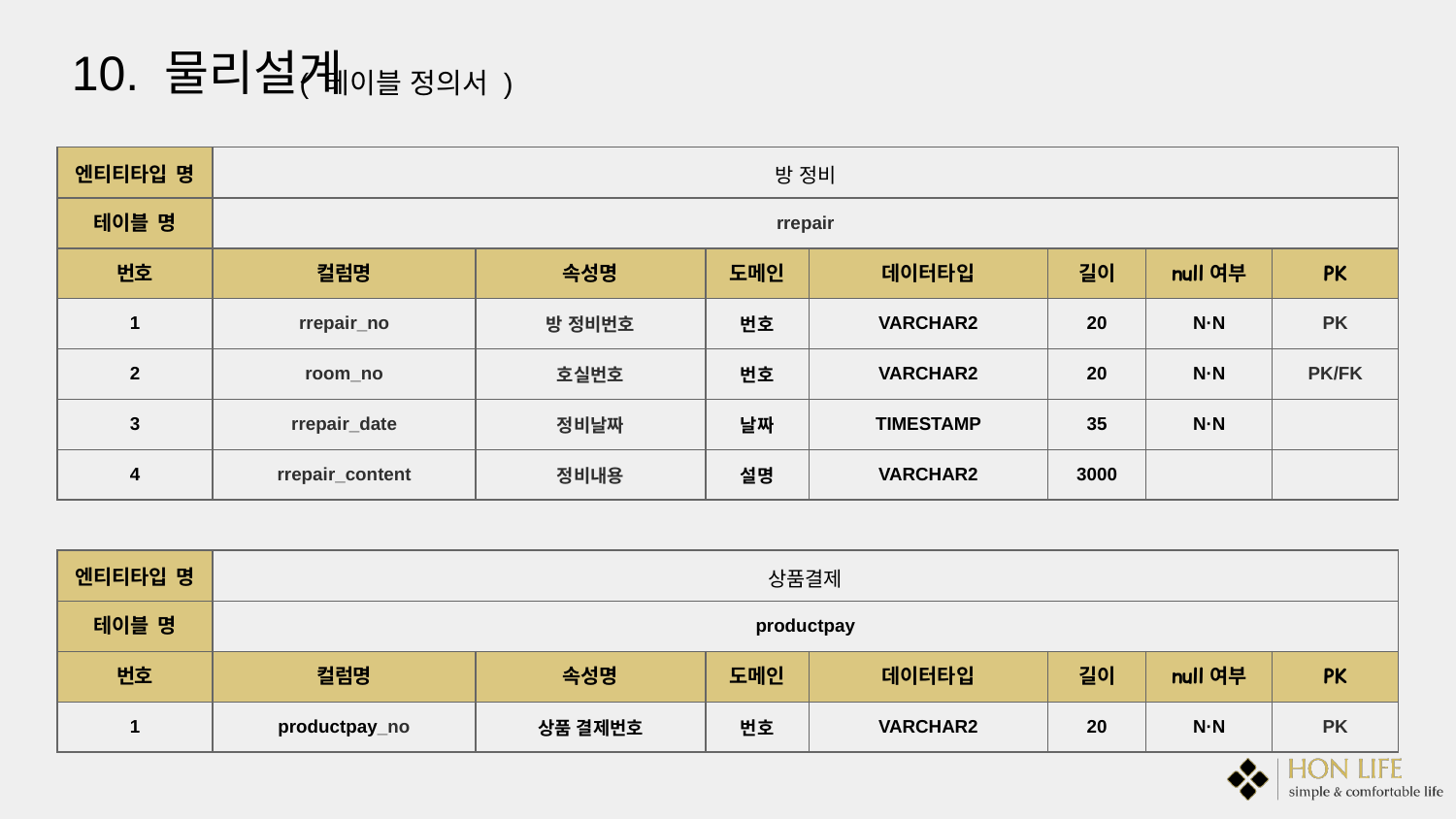

10. 물리설계
( 테이블 정의서 )

| 엔티티타입 명 | 방 정비 |  |  |  |  |  |  |
| --- | --- | --- | --- | --- | --- | --- | --- |
| 테이블 명 | rrepair |  |  |  |  |  |  |
| 번호 | 컬럼명 | 속성명 | 도메인 | 데이터타입 | 길이 | null여부 | PK |
| 1 | rrepair\_no | 방 정비번호 | 번호 | VARCHAR2 | 20 | N·N | PK |
| 2 | room\_no | 호실번호 | 번호 | VARCHAR2 | 20 | N·N | PK/FK |
| 3 | rrepair\_date | 정비날짜 | 날짜 | TIMESTAMP | 35 | N·N |  |
| 4 | rrepair\_content | 정비내용 | 설명 | VARCHAR2 | 3000 |  |  |
| 엔티티타입 명 | 상품결제 |  |  |  |  |  |  |
| --- | --- | --- | --- | --- | --- | --- | --- |
| 테이블 명 | productpay |  |  |  |  |  |  |
| 번호 | 컬럼명 | 속성명 | 도메인 | 데이터타입 | 길이 | null여부 | PK |
| 1 | productpay\_no | 상품 결제번호 | 번호 | VARCHAR2 | 20 | N·N | PK |